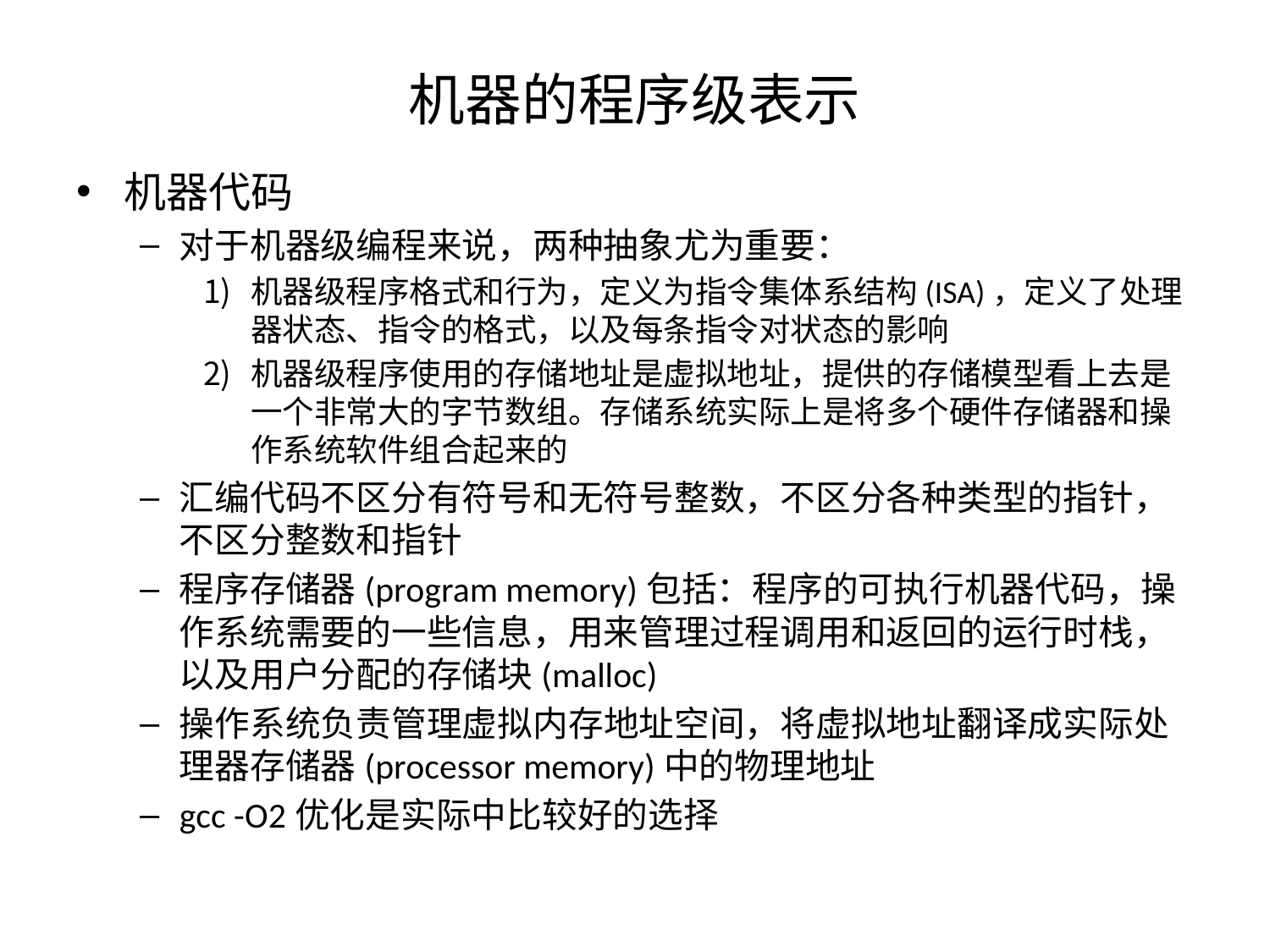

# 机器的程序级表示
机器代码
对于机器级编程来说，两种抽象尤为重要：
机器级程序格式和行为，定义为指令集体系结构(ISA)，定义了处理器状态、指令的格式，以及每条指令对状态的影响
机器级程序使用的存储地址是虚拟地址，提供的存储模型看上去是一个非常大的字节数组。存储系统实际上是将多个硬件存储器和操作系统软件组合起来的
汇编代码不区分有符号和无符号整数，不区分各种类型的指针，不区分整数和指针
程序存储器(program memory)包括：程序的可执行机器代码，操作系统需要的一些信息，用来管理过程调用和返回的运行时栈，以及用户分配的存储块(malloc)
操作系统负责管理虚拟内存地址空间，将虚拟地址翻译成实际处理器存储器(processor memory)中的物理地址
gcc -O2优化是实际中比较好的选择